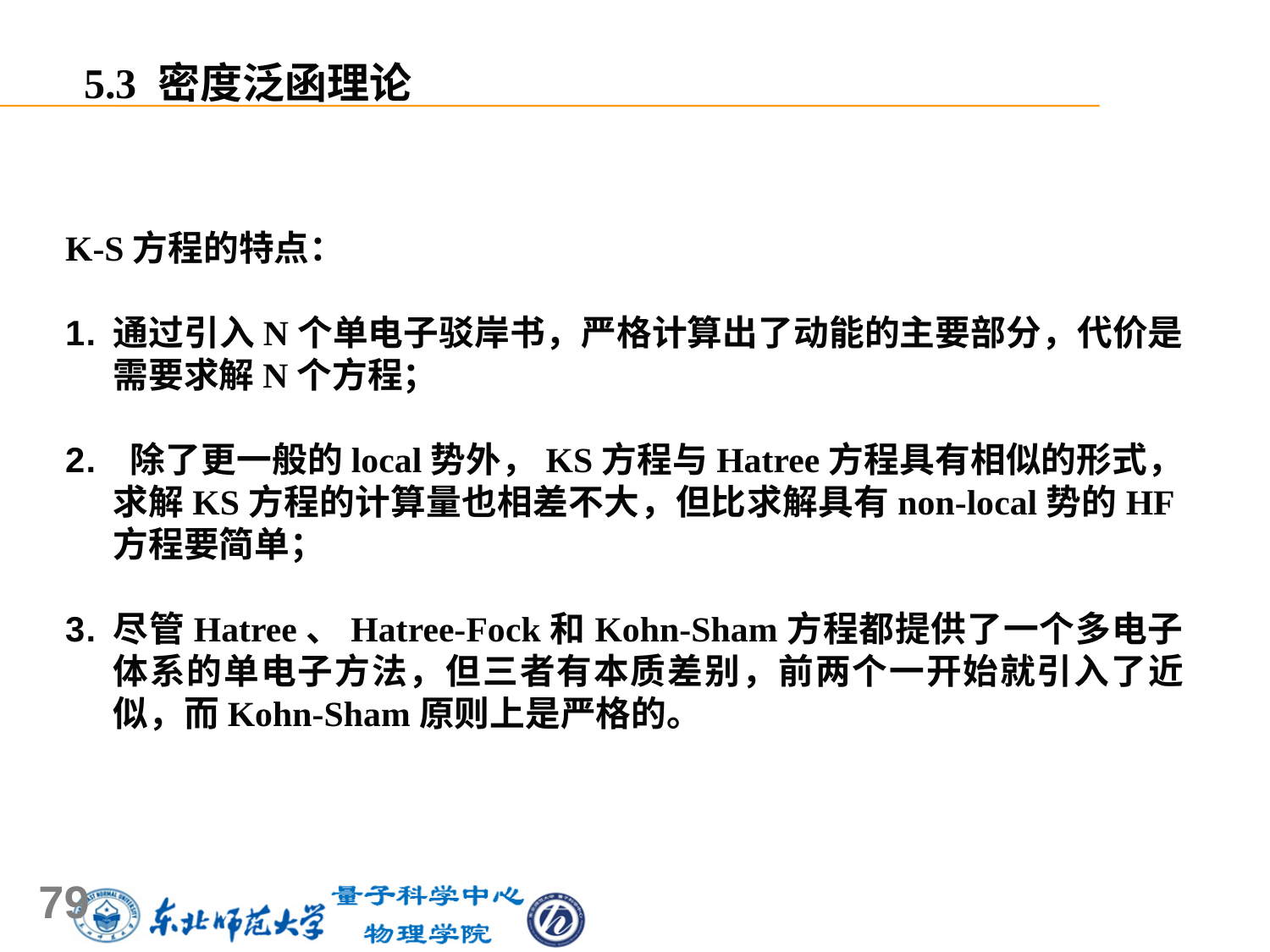

5.3 密度泛函理论

K-S方程的特点：

通过引入N个单电子驳岸书，严格计算出了动能的主要部分，代价是需要求解N个方程；

 除了更一般的local势外，KS方程与Hatree方程具有相似的形式，求解KS方程的计算量也相差不大，但比求解具有non-local势的HF方程要简单；

尽管Hatree、Hatree-Fock和Kohn-Sham方程都提供了一个多电子体系的单电子方法，但三者有本质差别，前两个一开始就引入了近似，而Kohn-Sham原则上是严格的。
79